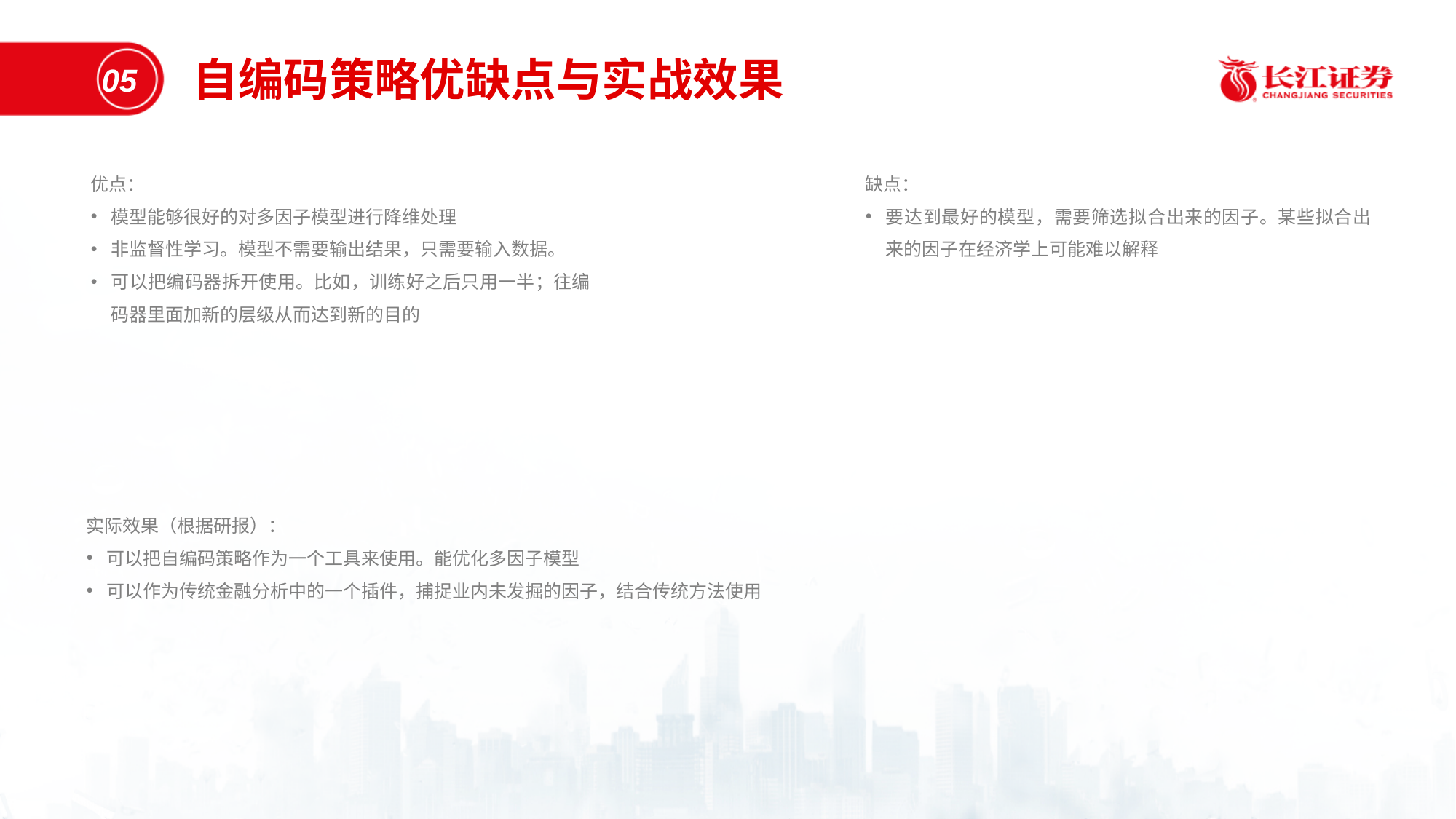

自编码策略优缺点与实战效果
05
优点：
模型能够很好的对多因子模型进行降维处理
非监督性学习。模型不需要输出结果，只需要输入数据。
可以把编码器拆开使用。比如，训练好之后只用一半；往编码器里面加新的层级从而达到新的目的
缺点：
要达到最好的模型，需要筛选拟合出来的因子。某些拟合出来的因子在经济学上可能难以解释
实际效果（根据研报）：
可以把自编码策略作为一个工具来使用。能优化多因子模型
可以作为传统金融分析中的一个插件，捕捉业内未发掘的因子，结合传统方法使用